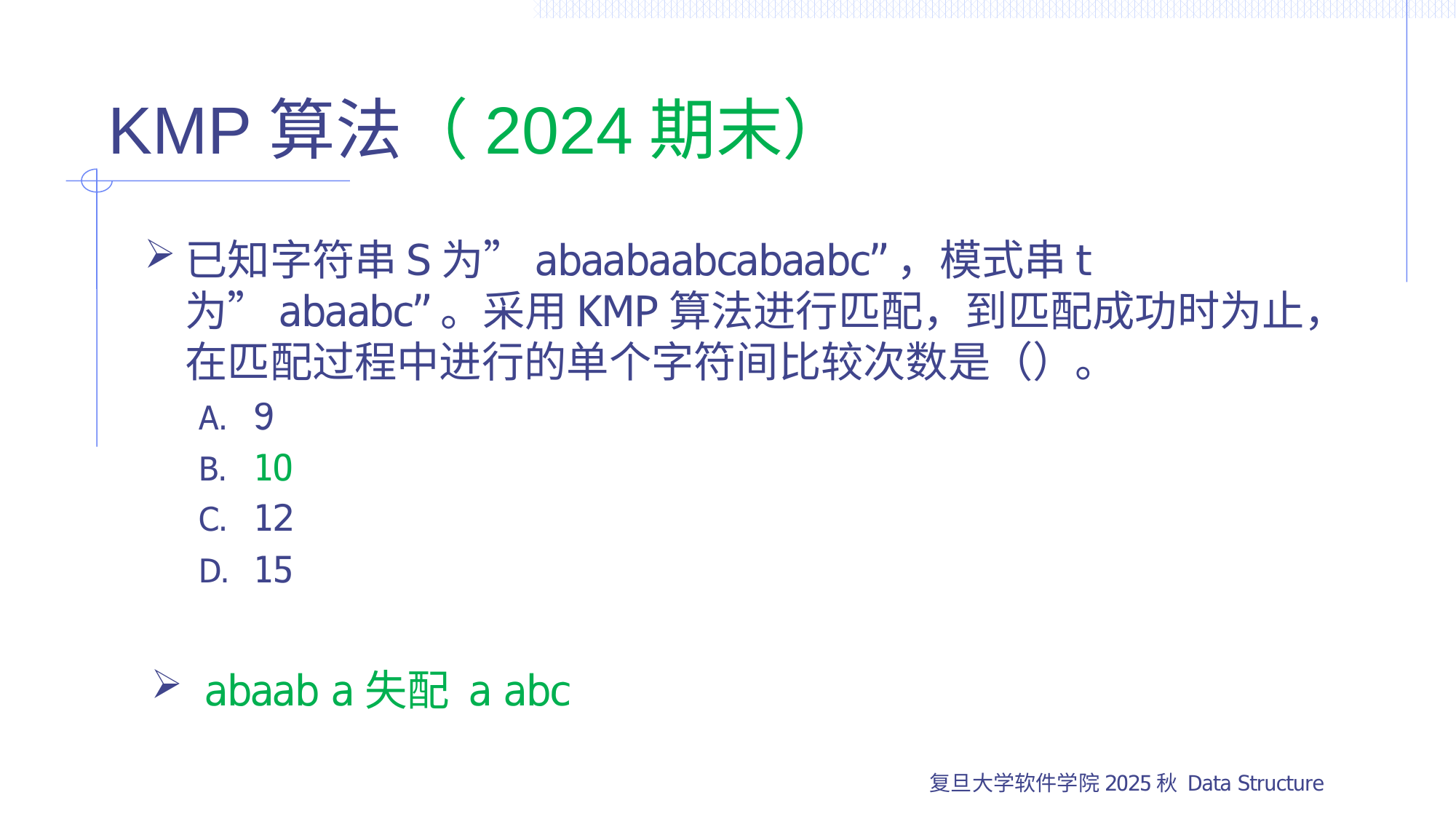

# KMP算法（2024期末）
已知字符串S为”abaabaabcabaabc”，模式串t为”abaabc”。采用KMP算法进行匹配，到匹配成功时为止，在匹配过程中进行的单个字符间比较次数是（）。
9
10
12
15

abaab a失配 a abc